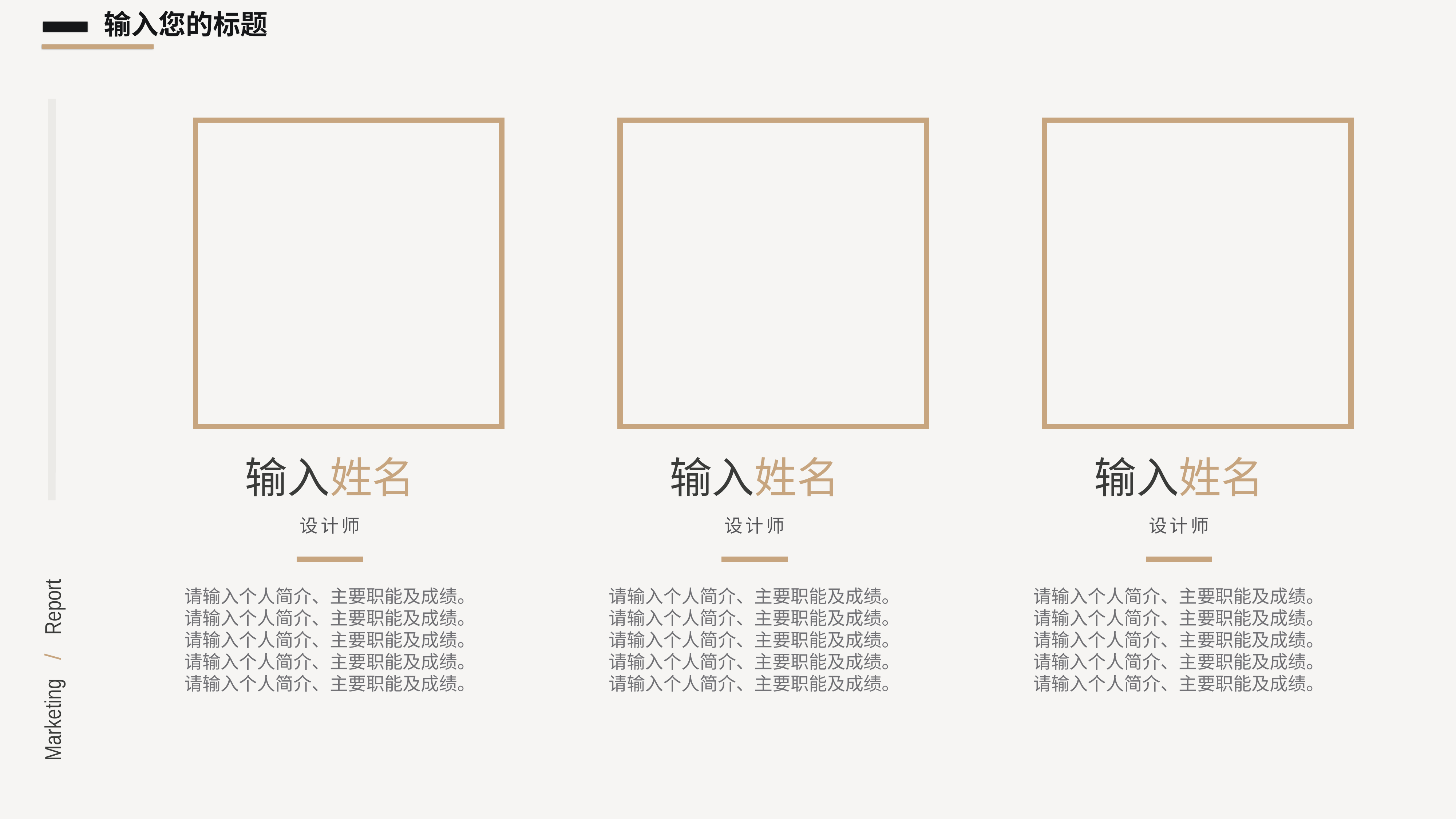

输入您的标题

输入姓名
输入姓名
输入姓名
设计师
设计师
设计师

请输入个人简介、主要职能及成绩。请输入个人简介、主要职能及成绩。请输入个人简介、主要职能及成绩。请输入个人简介、主要职能及成绩。请输入个人简介、主要职能及成绩。
请输入个人简介、主要职能及成绩。请输入个人简介、主要职能及成绩。请输入个人简介、主要职能及成绩。请输入个人简介、主要职能及成绩。请输入个人简介、主要职能及成绩。
请输入个人简介、主要职能及成绩。请输入个人简介、主要职能及成绩。请输入个人简介、主要职能及成绩。请输入个人简介、主要职能及成绩。请输入个人简介、主要职能及成绩。